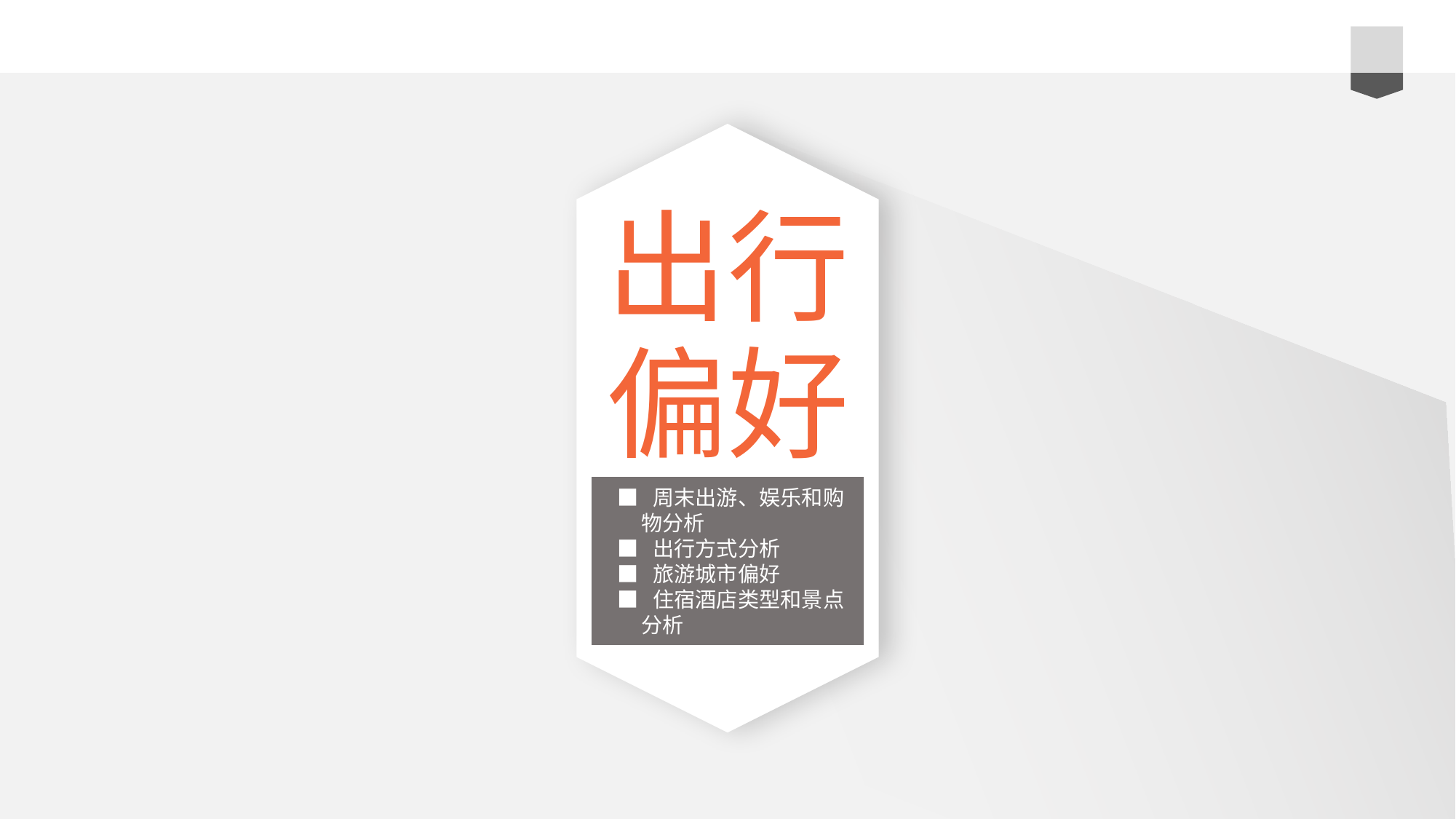

140

出行
偏好

■  周末出游、娱乐和购
    物分析
■  出行方式分析
■  旅游城市偏好
■  住宿酒店类型和景点
    分析